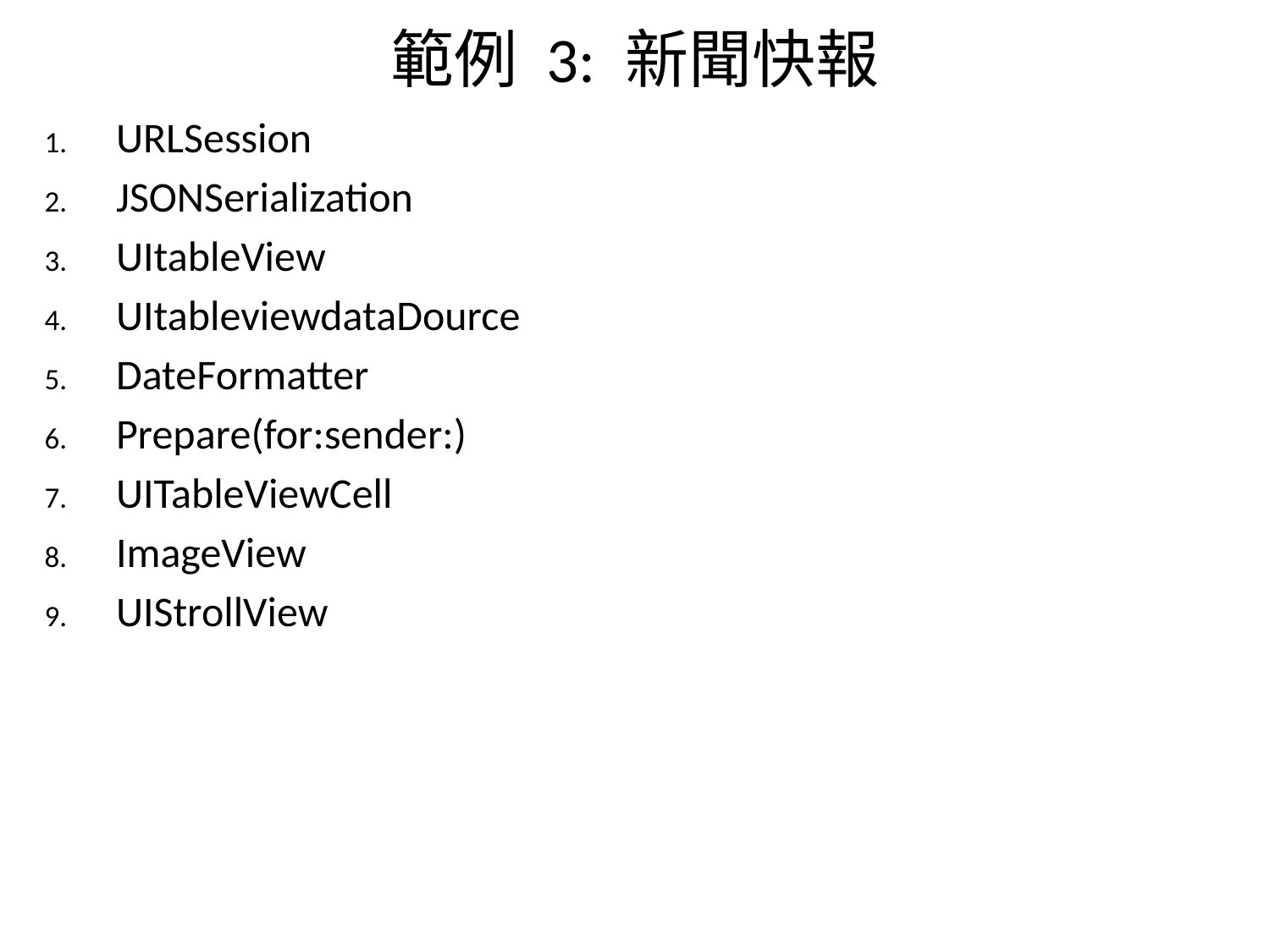

# 範例 3: 新聞快報
URLSession
JSONSerialization
UItableView
UItableviewdataDource
DateFormatter
Prepare(for:sender:)
UITableViewCell
ImageView
UIStrollView